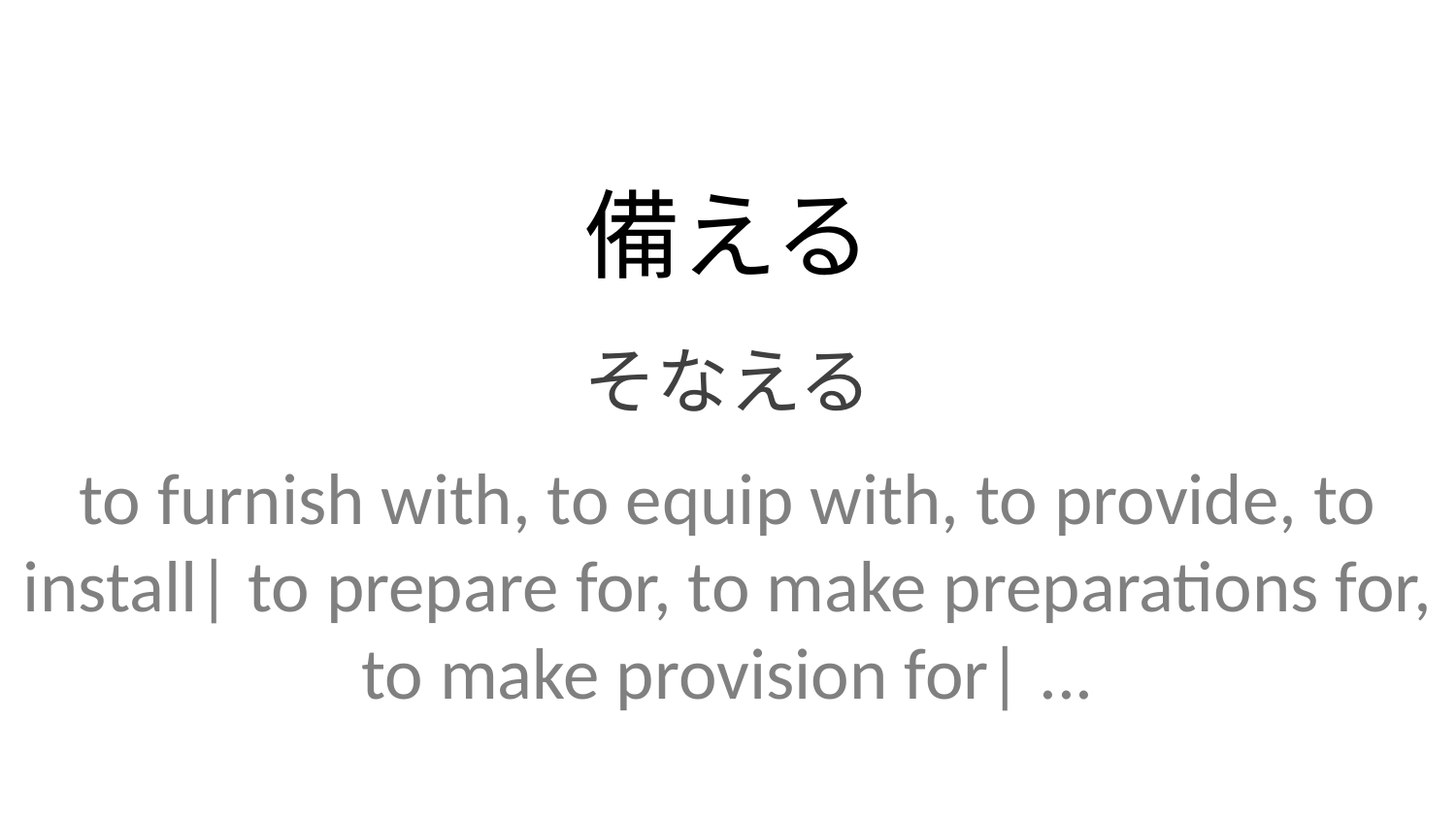

備える

そなえる
to furnish with, to equip with, to provide, to install| to prepare for, to make preparations for, to make provision for| ...